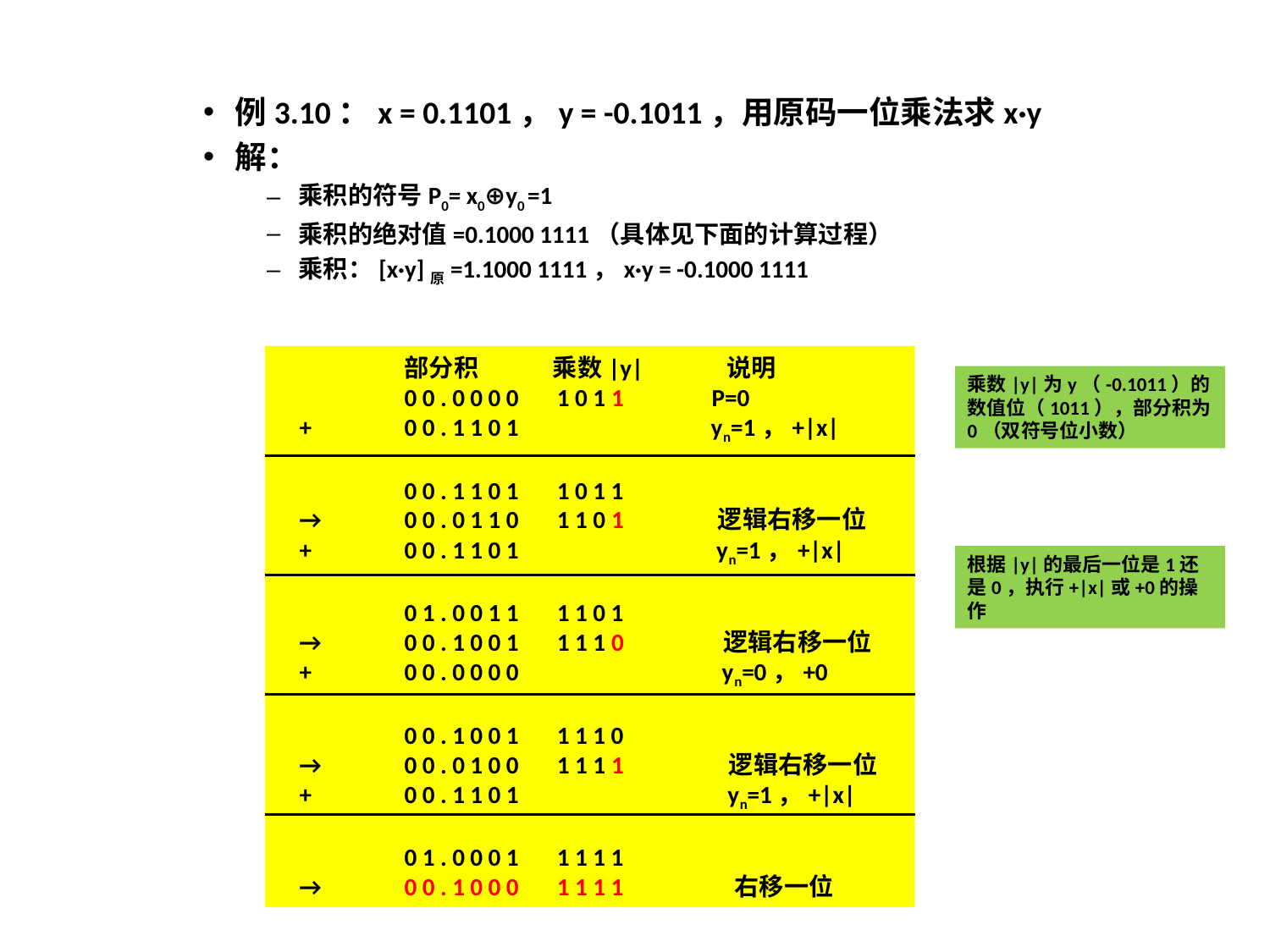

例3.10：x = 0.1101，y = -0.1011，用原码一位乘法求x·y
解：
乘积的符号P0= x0⊕y0 =1
乘积的绝对值=0.1000 1111（具体见下面的计算过程）
乘积：[x·y]原=1.1000 1111，x·y = -0.1000 1111
	部分积             乘数|y|              说明
	0 0 . 0 0 0 0       1 0 1 1                P=0
    +	0 0 . 1 1 0 1                                   yn=1，+|x|

	0 0 . 1 1 0 1       1 0 1 1
    →	0 0 . 0 1 1 0       1 1 0 1                逻辑右移一位
    +	0 0 . 1 1 0 1                                    yn=1，+|x|

	0 1 . 0 0 1 1       1 1 0 1
    → 	0 0 . 1 0 0 1       1 1 1 0                 逻辑右移一位
    +	0 0 . 0 0 0 0                                     yn=0，+0

	0 0 . 1 0 0 1       1 1 1 0
    → 	0 0 . 0 1 0 0       1 1 1 1                  逻辑右移一位
    +	0 0 . 1 1 0 1                                      yn=1，+|x|

	0 1 . 0 0 0 1       1 1 1 1
    →  	0 0 . 1 0 0 0       1 1 1 1                   右移一位
乘数|y|为y（-0.1011）的数值位（1011），部分积为0（双符号位小数）
根据|y|的最后一位是1还是0，执行+|x|或+0的操作